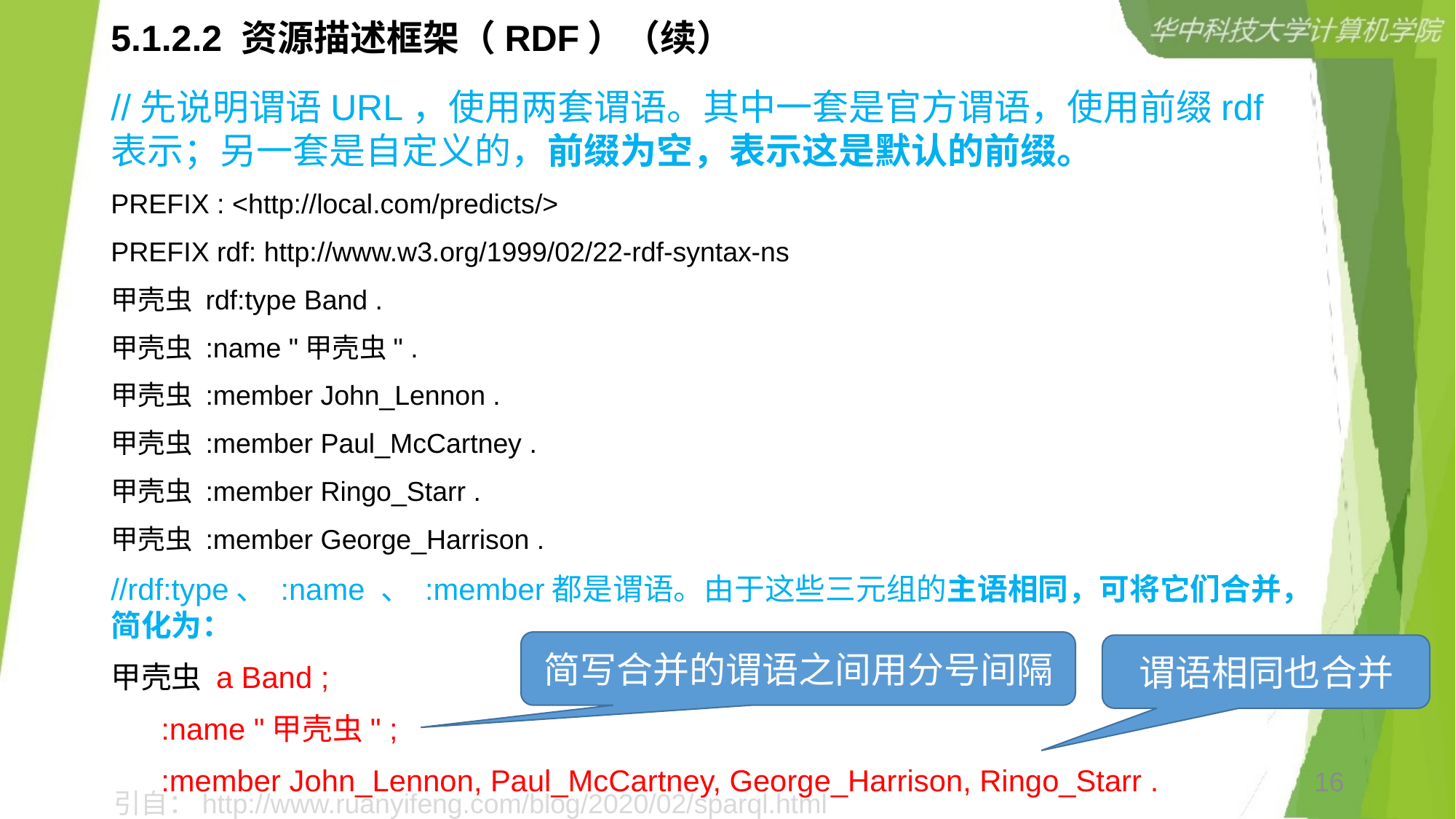

# 5.1.2.2 资源描述框架（RDF）（续）
//先说明谓语URL，使用两套谓语。其中一套是官方谓语，使用前缀rdf表示；另一套是自定义的，前缀为空，表示这是默认的前缀。
PREFIX : <http://local.com/predicts/>
PREFIX rdf: http://www.w3.org/1999/02/22-rdf-syntax-ns
甲壳虫 rdf:type Band .
甲壳虫 :name "甲壳虫" .
甲壳虫 :member John_Lennon .
甲壳虫 :member Paul_McCartney .
甲壳虫 :member Ringo_Starr .
甲壳虫 :member George_Harrison .
//rdf:type、 :name 、 :member都是谓语。由于这些三元组的主语相同，可将它们合并，简化为：
甲壳虫 a Band ;
      :name "甲壳虫" ;
      :member John_Lennon, Paul_McCartney, George_Harrison, Ringo_Starr .

简写合并的谓语之间用分号间隔
谓语相同也合并
16
引自：http://www.ruanyifeng.com/blog/2020/02/sparql.html